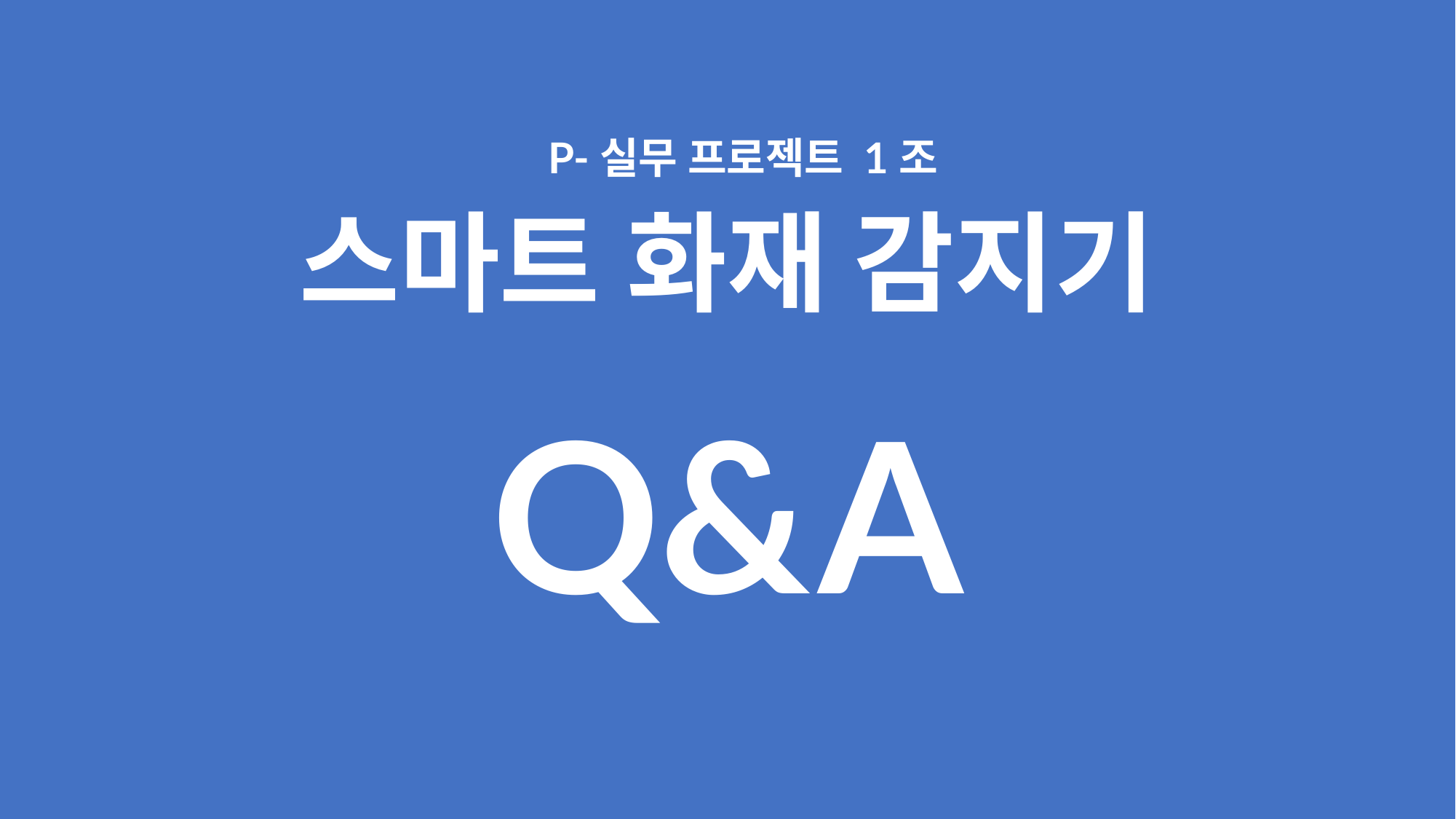

P-실무 프로젝트 1조
스마트 화재 감지기
Q&A